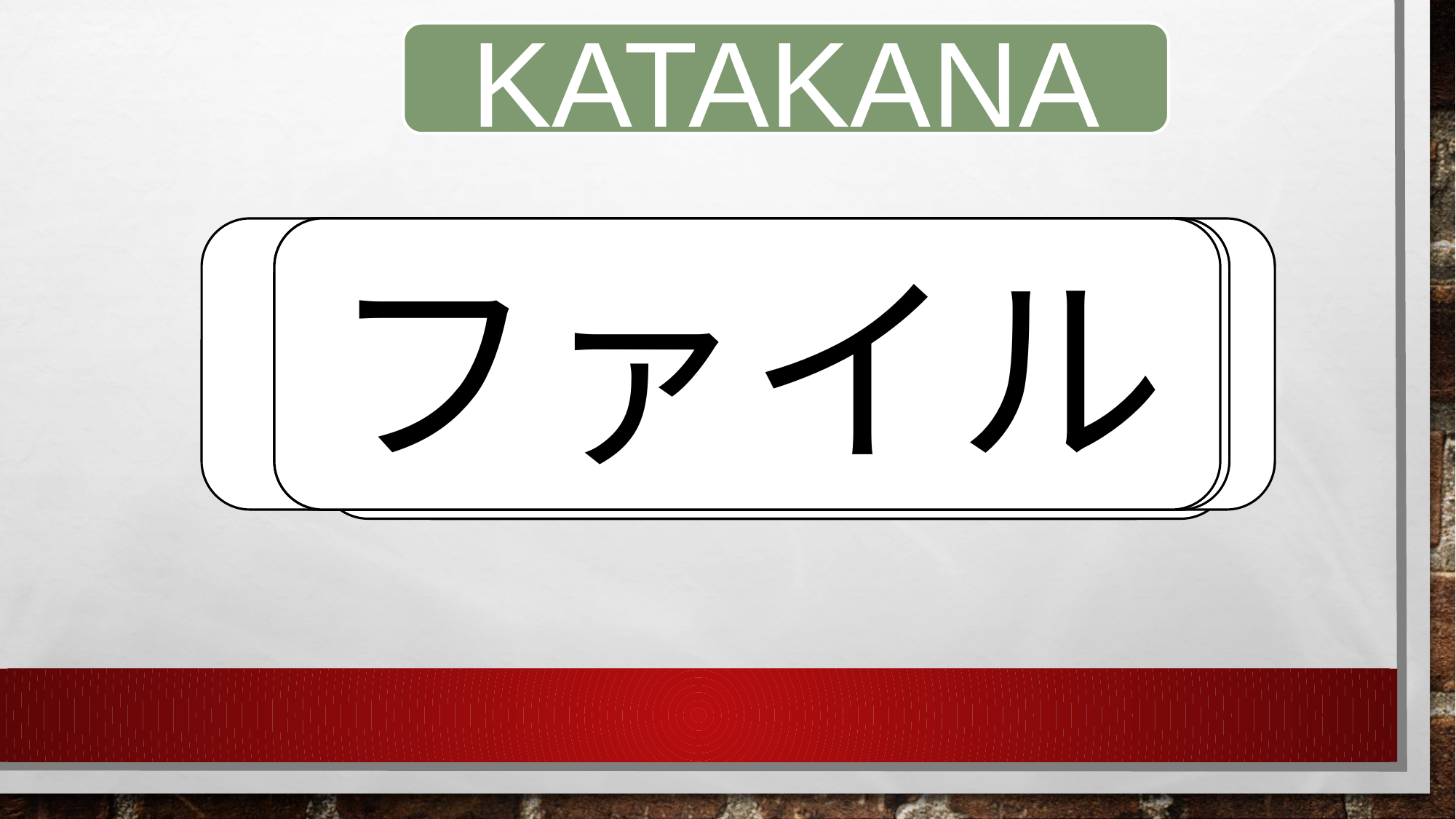

KATAKANA
ブラウザー
ポケット
ロッカー
チェック
ファイル
ニュース
シャワー
カメラ
テレビ
アメリカ
ピアノ
ポテト